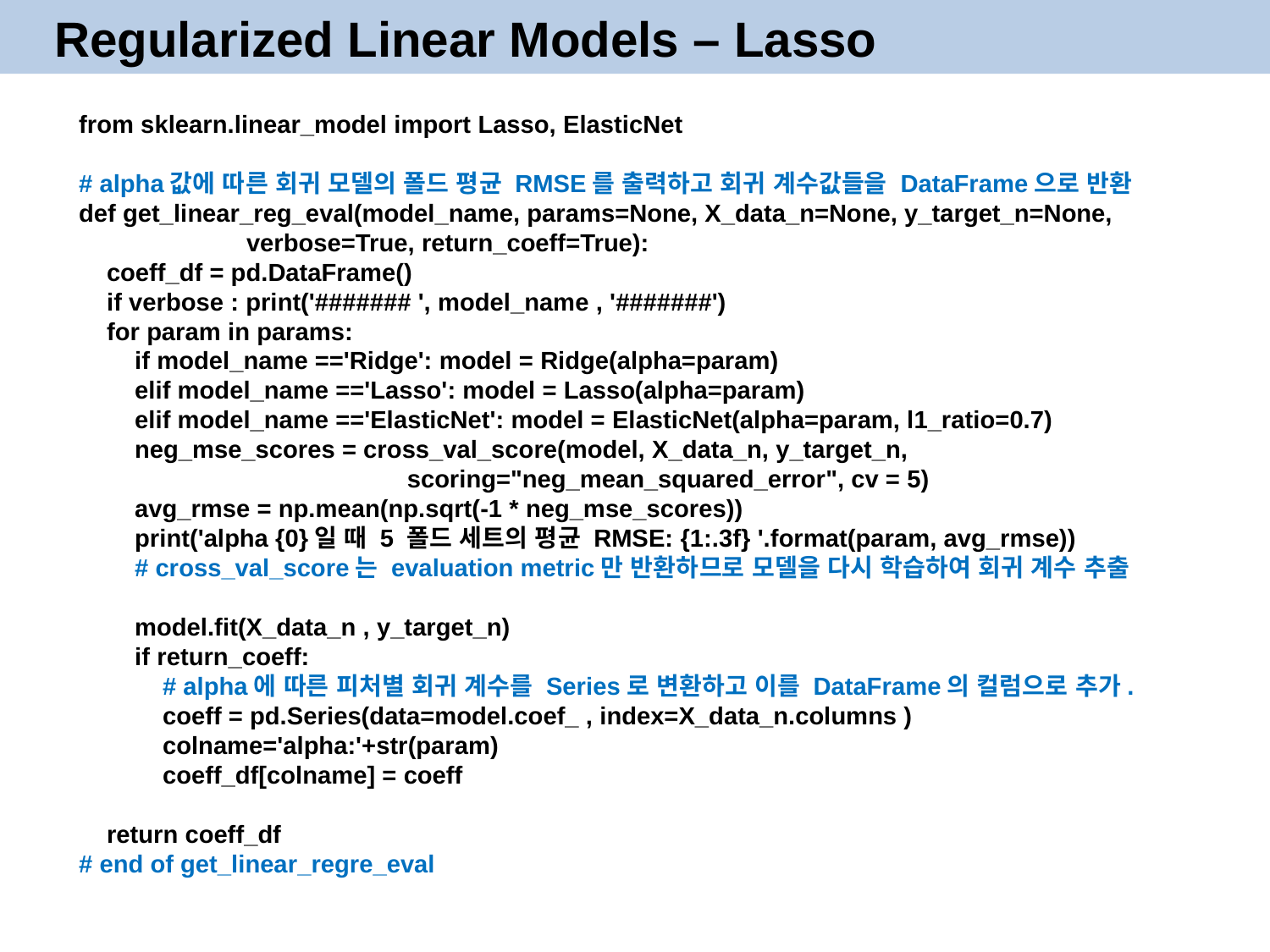

Regularized Linear Models – Lasso
from sklearn.linear_model import Lasso, ElasticNet

# alpha값에 따른 회귀 모델의 폴드 평균 RMSE를 출력하고 회귀 계수값들을 DataFrame으로 반환
def get_linear_reg_eval(model_name, params=None, X_data_n=None, y_target_n=None,
                        verbose=True, return_coeff=True):
    coeff_df = pd.DataFrame()
    if verbose : print('####### ', model_name , '#######')
    for param in params:
        if model_name =='Ridge': model = Ridge(alpha=param)
        elif model_name =='Lasso': model = Lasso(alpha=param)
        elif model_name =='ElasticNet': model = ElasticNet(alpha=param, l1_ratio=0.7)
        neg_mse_scores = cross_val_score(model, X_data_n, y_target_n,
                                               scoring="neg_mean_squared_error", cv = 5)
        avg_rmse = np.mean(np.sqrt(-1 * neg_mse_scores))
        print('alpha {0}일 때 5 폴드 세트의 평균 RMSE: {1:.3f} '.format(param, avg_rmse))
        # cross_val_score는 evaluation metric만 반환하므로 모델을 다시 학습하여 회귀 계수 추출

        model.fit(X_data_n , y_target_n)
        if return_coeff:
            # alpha에 따른 피처별 회귀 계수를 Series로 변환하고 이를 DataFrame의 컬럼으로 추가.
            coeff = pd.Series(data=model.coef_ , index=X_data_n.columns )
            colname='alpha:'+str(param)
            coeff_df[colname] = coeff

    return coeff_df
# end of get_linear_regre_eval